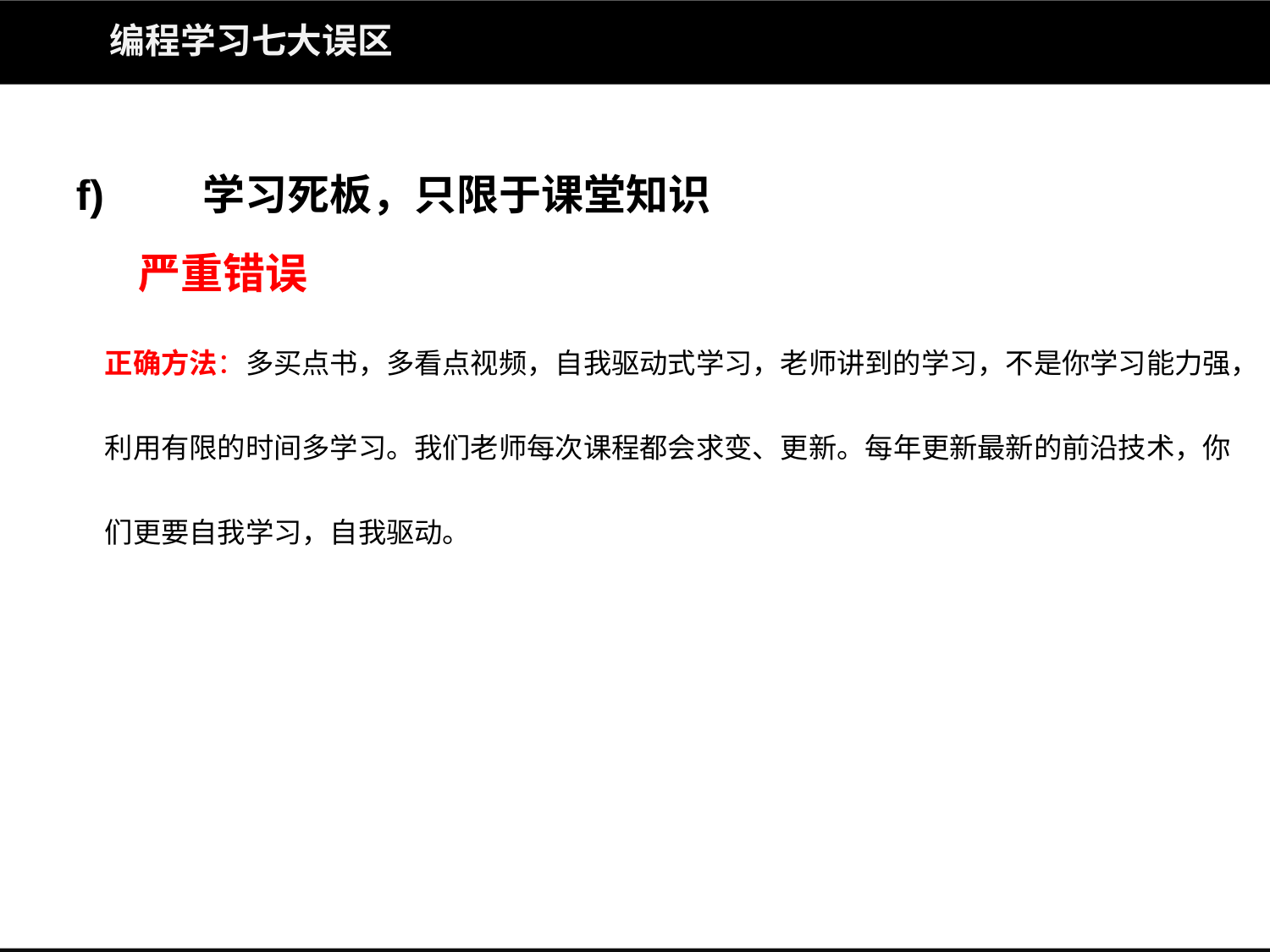

# 编程学习七大误区
f)	学习死板，只限于课堂知识
严重错误
正确方法：多买点书，多看点视频，自我驱动式学习，老师讲到的学习，不是你学习能力强，利用有限的时间多学习。我们老师每次课程都会求变、更新。每年更新最新的前沿技术，你们更要自我学习，自我驱动。